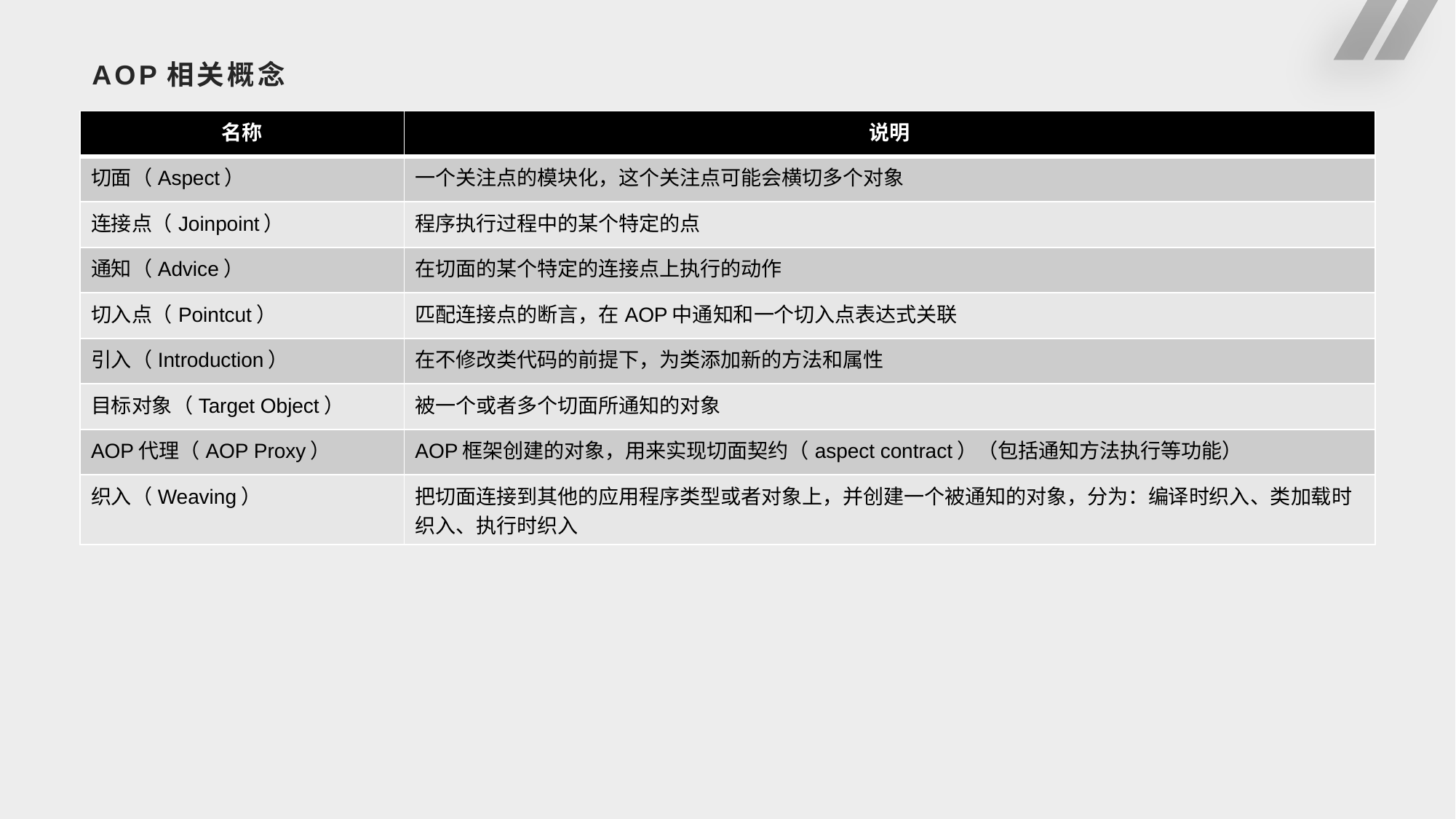

# AOP相关概念
| 名称 | 说明 |
| --- | --- |
| 切面（Aspect） | 一个关注点的模块化，这个关注点可能会横切多个对象 |
| 连接点（Joinpoint） | 程序执行过程中的某个特定的点 |
| 通知（Advice） | 在切面的某个特定的连接点上执行的动作 |
| 切入点（Pointcut） | 匹配连接点的断言，在AOP中通知和一个切入点表达式关联 |
| 引入（Introduction） | 在不修改类代码的前提下，为类添加新的方法和属性 |
| 目标对象（Target Object） | 被一个或者多个切面所通知的对象 |
| AOP代理（AOP Proxy） | AOP框架创建的对象，用来实现切面契约（aspect contract）（包括通知方法执行等功能） |
| 织入（Weaving） | 把切面连接到其他的应用程序类型或者对象上，并创建一个被通知的对象，分为：编译时织入、类加载时织入、执行时织入 |